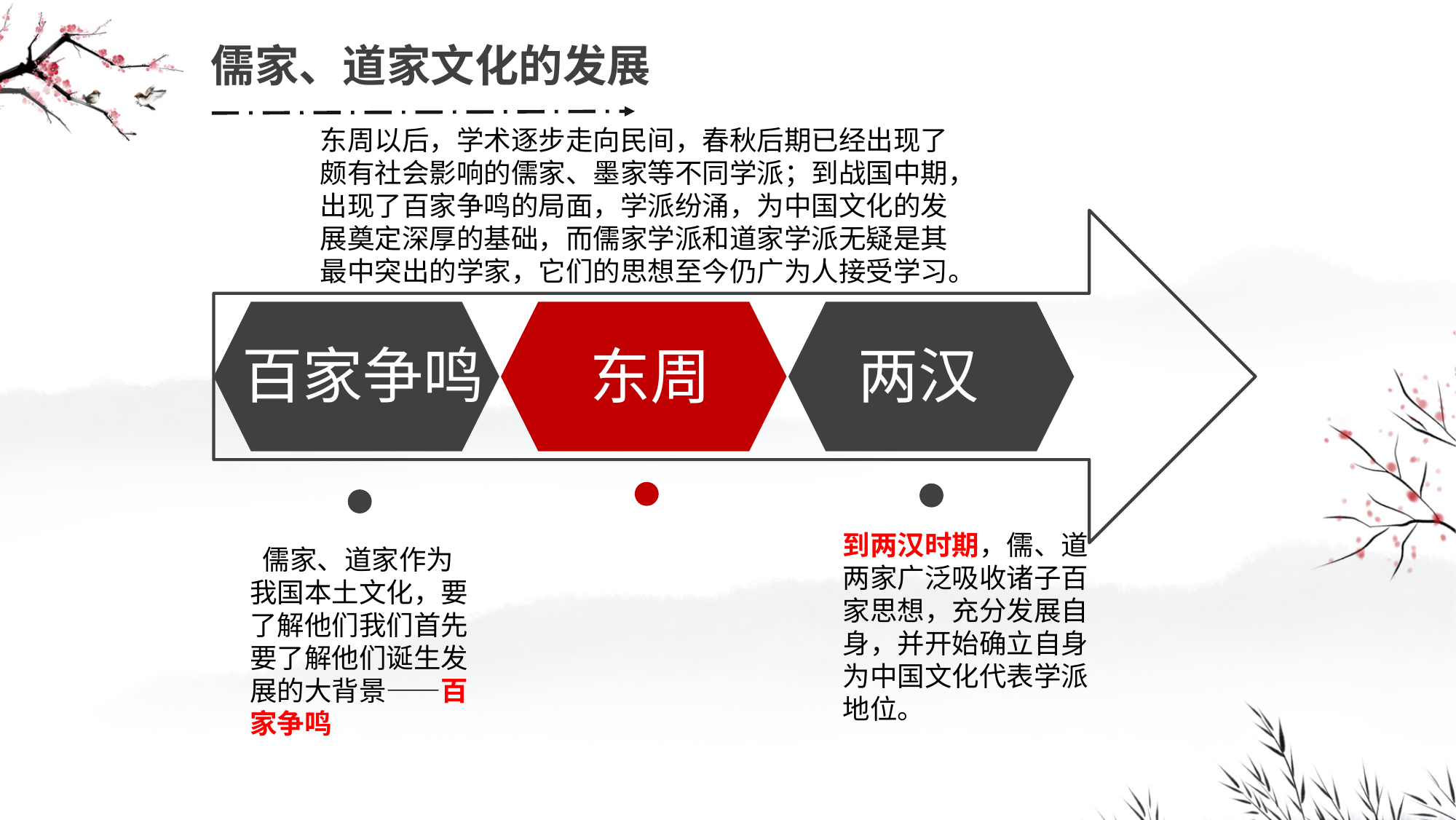

儒家、道家文化的发展
东周以后，学术逐步走向民间，春秋后期已经出现了颇有社会影响的儒家、墨家等不同学派；到战国中期，出现了百家争鸣的局面，学派纷涌，为中国文化的发展奠定深厚的基础，而儒家学派和道家学派无疑是其最中突出的学家，它们的思想至今仍广为人接受学习。

百家争鸣
两汉
东周

到两汉时期，儒、道两家广泛吸收诸子百家思想，充分发展自身，并开始确立自身为中国文化代表学派地位。
 儒家、道家作为我国本土文化，要了解他们我们首先要了解他们诞生发展的大背景——百家争鸣